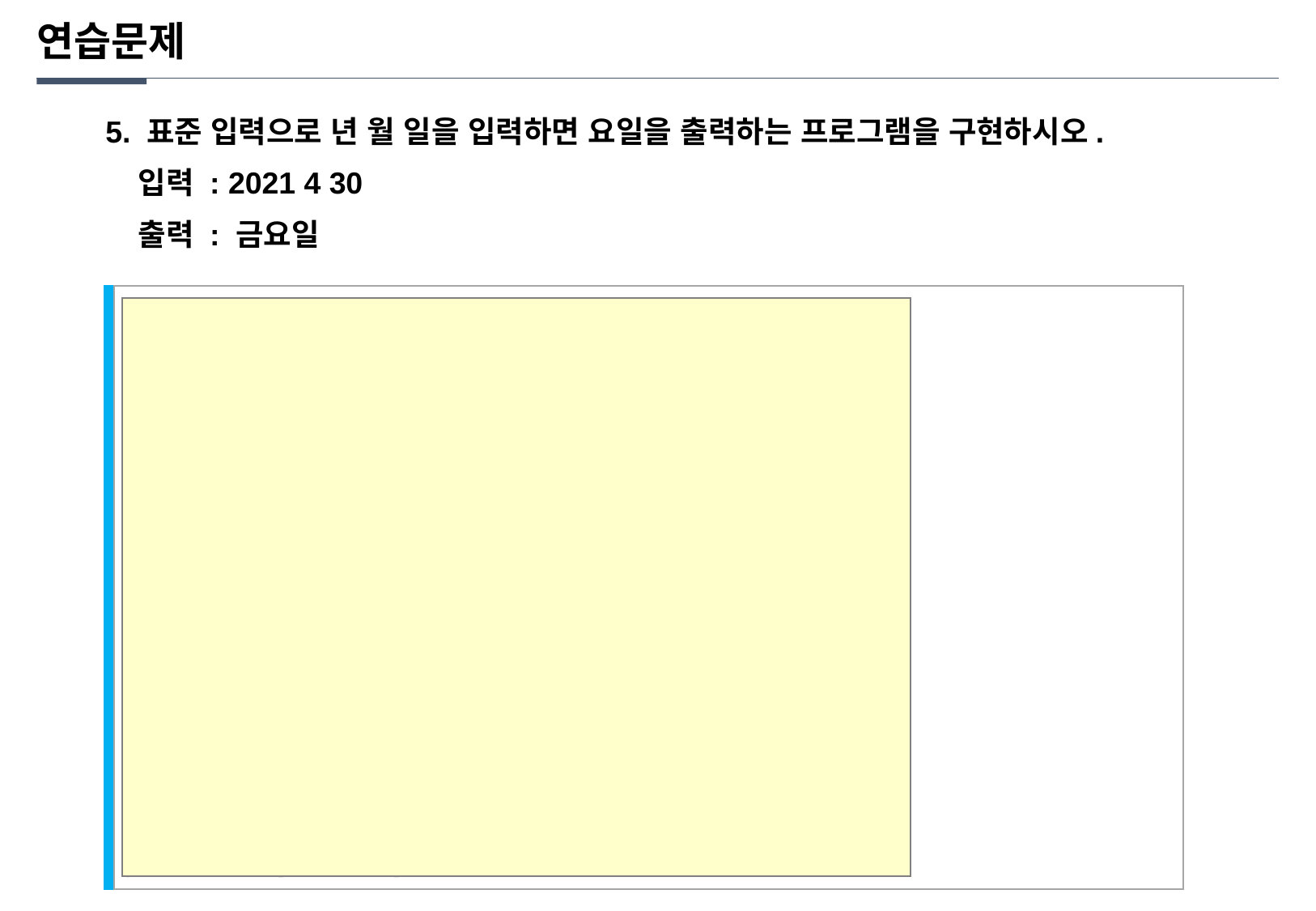

연습문제
5. 표준 입력으로 년 월 일을 입력하면 요일을 출력하는 프로그램을 구현하시오.
   입력 : 2021 4 30
   출력 : 금요일

year, month, day = map(int, input("입력 : ").split())
m_days = [[31,28,31,30,31,30,31,31,30,31,30,31],
          [31,29,31,30,31,30,31,31,30,31,30,31]]
week = ['일','월','화','수','목','금','토']
total = 0
for i in range(1,year):
    total += 365
    if( ((i%4==0) and (i%100!=0)) or (i%400==0)):
        total += 1

for i in range(month-1):
    if( ((i%4==0) and (i%100!=0)) or (i%400==0)):
        total += m_days[1][i]
    else:
        total += m_days[0][i]

total += day
print(week[total%7]+"요일")